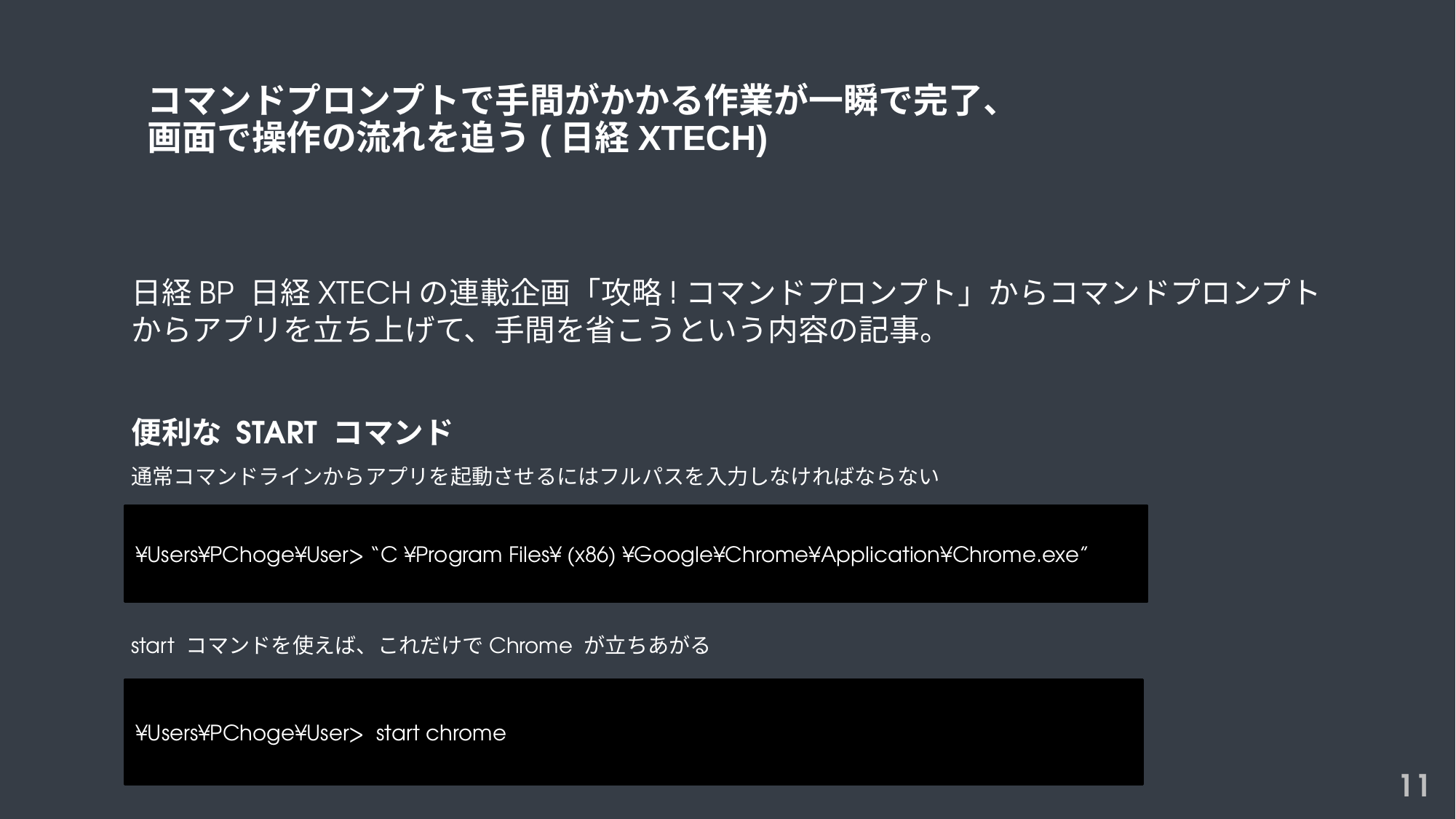

# コマンドプロンプトで手間がかかる作業が一瞬で完了、画面で操作の流れを追う(日経Xtech)
日経BP 日経XTECHの連載企画「攻略!コマンドプロンプト」からコマンドプロンプトからアプリを立ち上げて、手間を省こうという内容の記事。

便利な start コマンド
通常コマンドラインからアプリを起動させるにはフルパスを入力しなければならない

¥Users¥PChoge¥User> “C ¥Program Files¥ (x86) ¥Google¥Chrome¥Application¥Chrome.exe”
start コマンドを使えば、これだけでChrome が立ちあがる
¥Users¥PChoge¥User>  start chrome
11